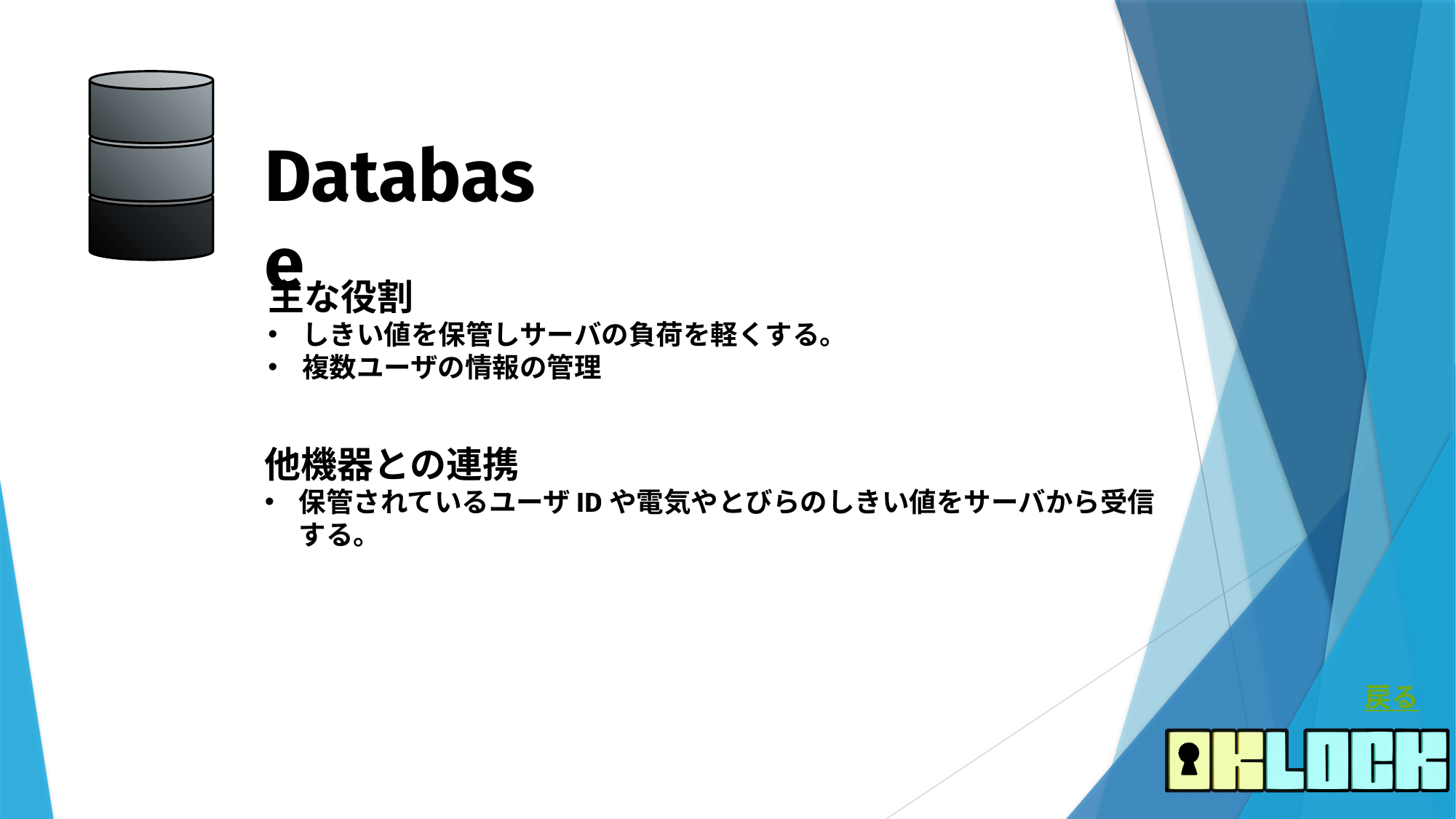

Database
主な役割
しきい値を保管しサーバの負荷を軽くする。
複数ユーザの情報の管理
他機器との連携
保管されているユーザIDや電気やとびらのしきい値をサーバから受信する。
戻る